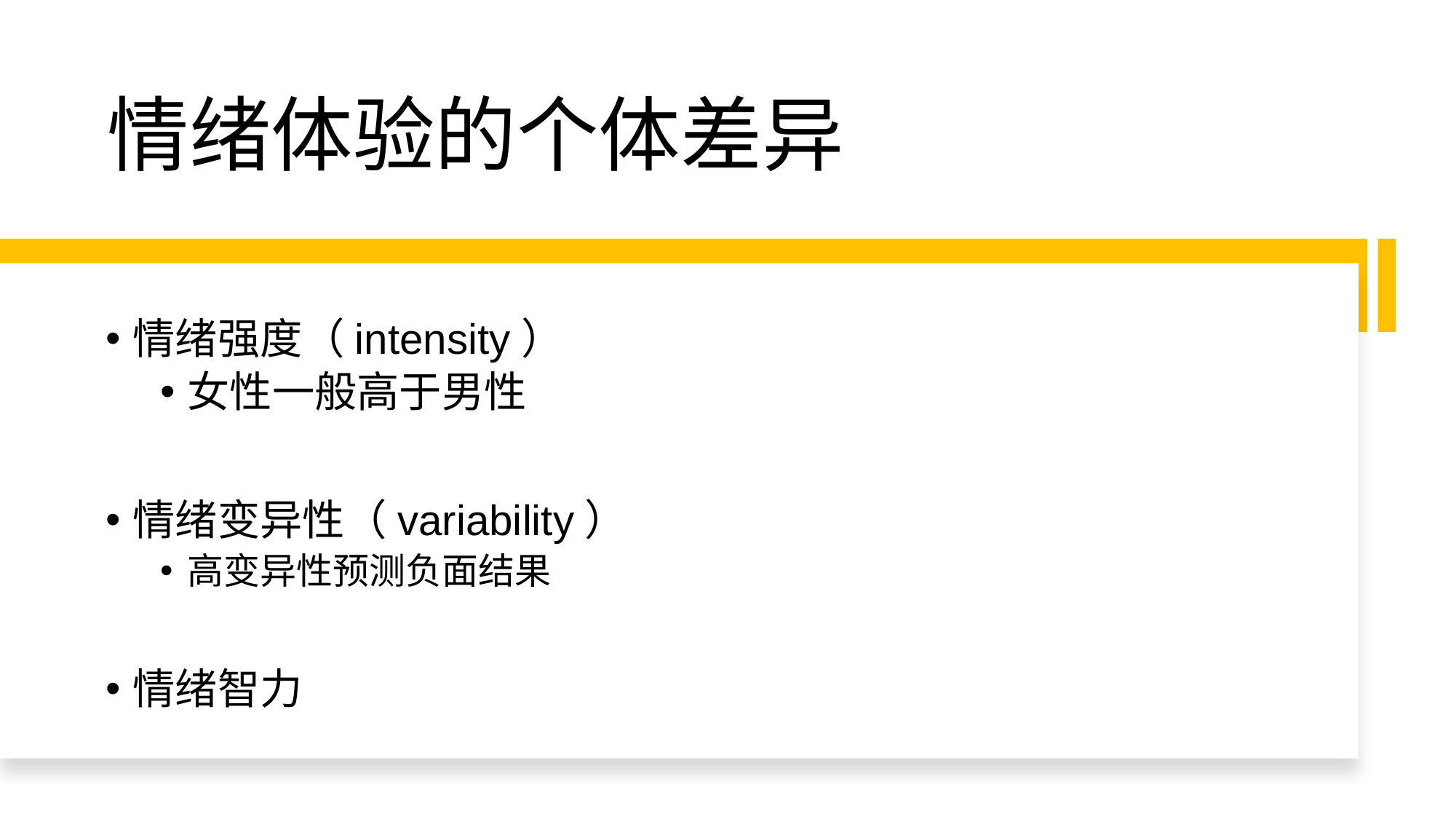

# 情绪体验的个体差异

情绪强度（intensity）
女性一般高于男性

情绪变异性（variability）
高变异性预测负面结果

情绪智力